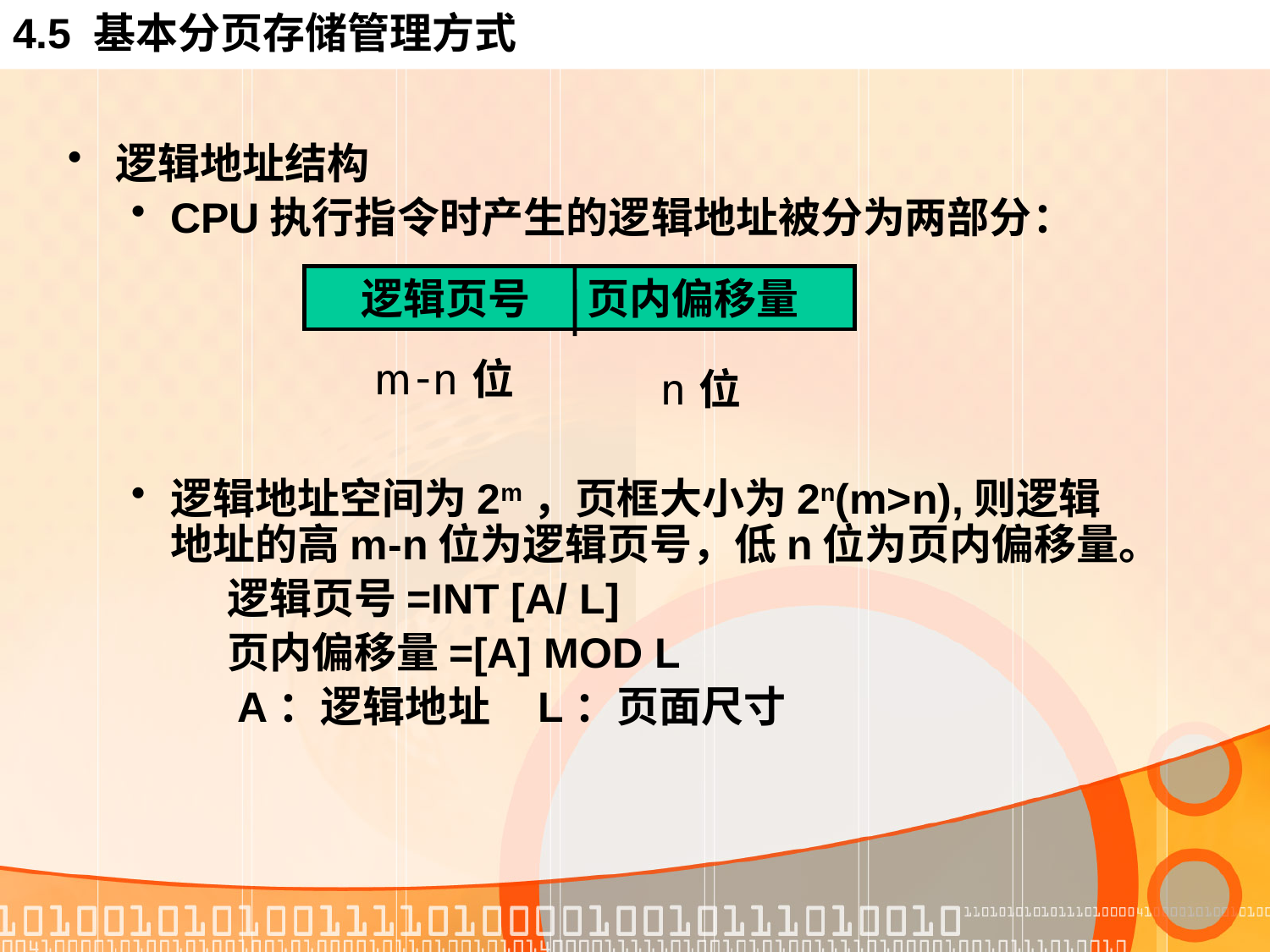

# 4.5 基本分页存储管理方式
逻辑地址结构
CPU执行指令时产生的逻辑地址被分为两部分：

逻辑地址空间为2m，页框大小为2n(m>n),则逻辑地址的高m-n位为逻辑页号，低n位为页内偏移量。
         逻辑页号=INT [A/ L]
         页内偏移量=[A] MOD L
         A：逻辑地址    L：页面尺寸
逻辑页号      页内偏移量

m-n位
n位